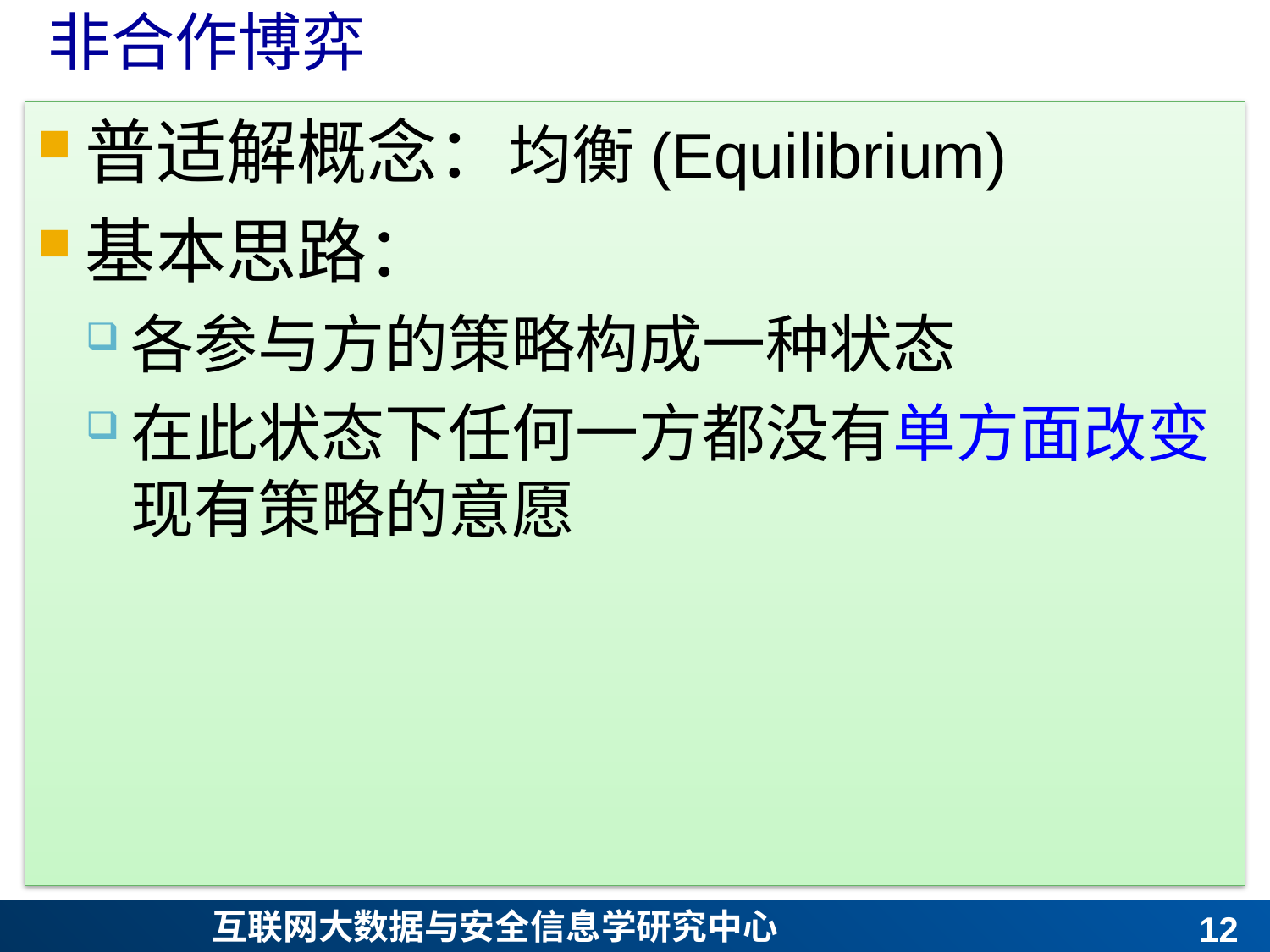

# 非合作博弈
普适解概念：均衡(Equilibrium)
基本思路：
各参与方的策略构成一种状态
在此状态下任何一方都没有单方面改变现有策略的意愿

12